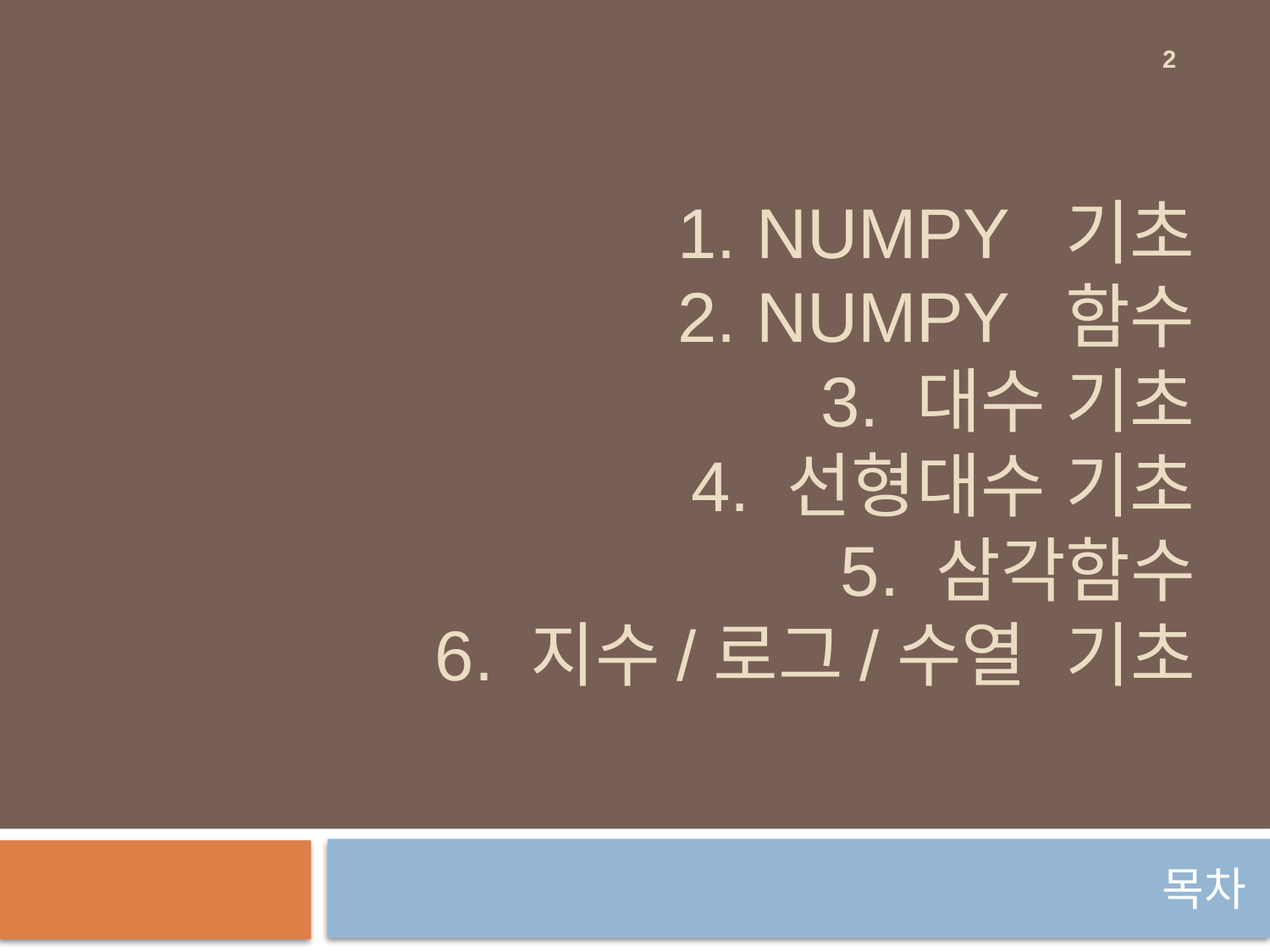

2
# 1. Numpy  기초 2. Numpy  함수 3. 대수 기초 4. 선형대수 기초 5. 삼각함수 6. 지수/로그/수열  기초
목차